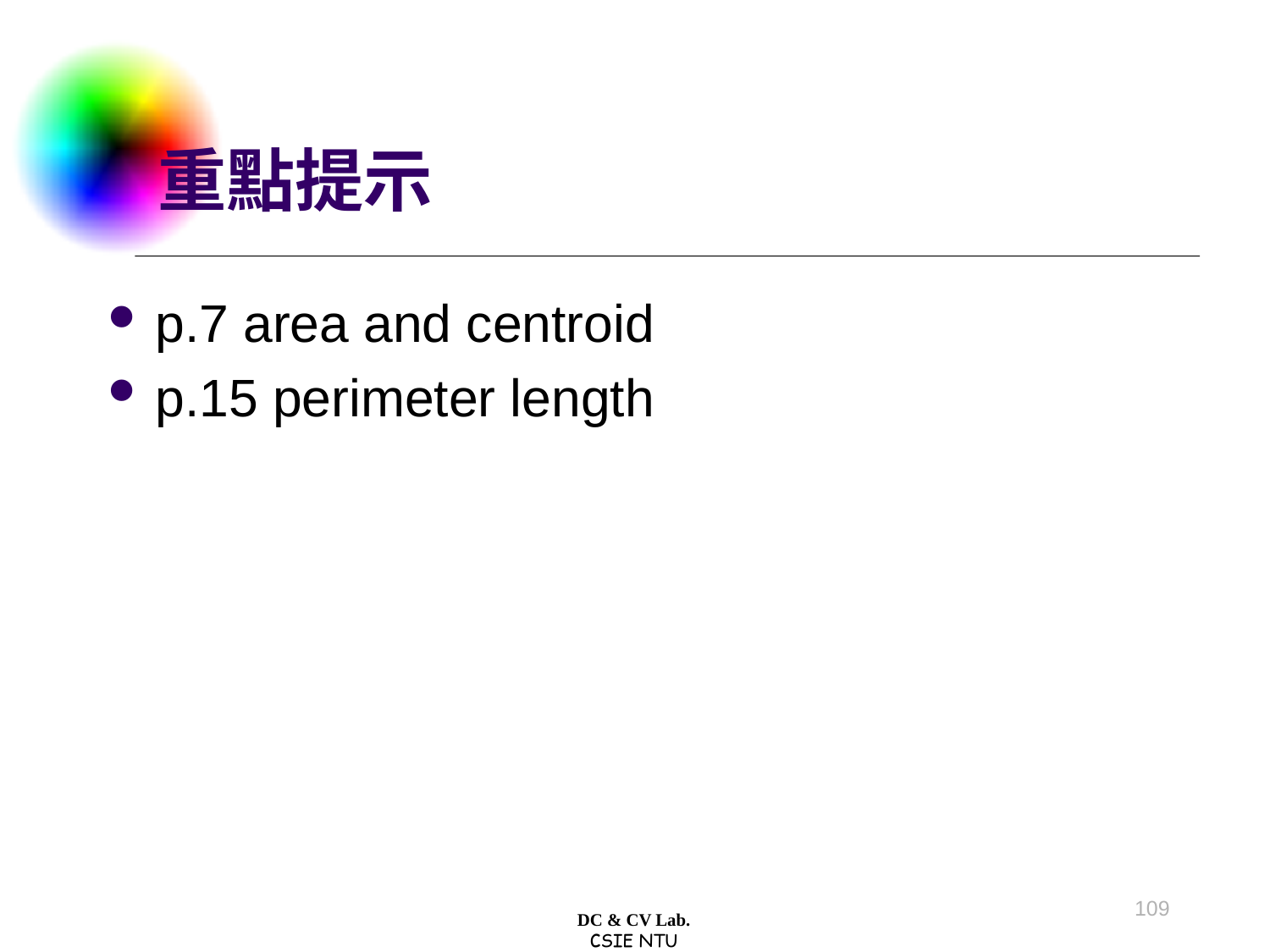

# 重點提示
p.7 area and centroid
p.15 perimeter length

109
DC & CV Lab.
CSIE NTU